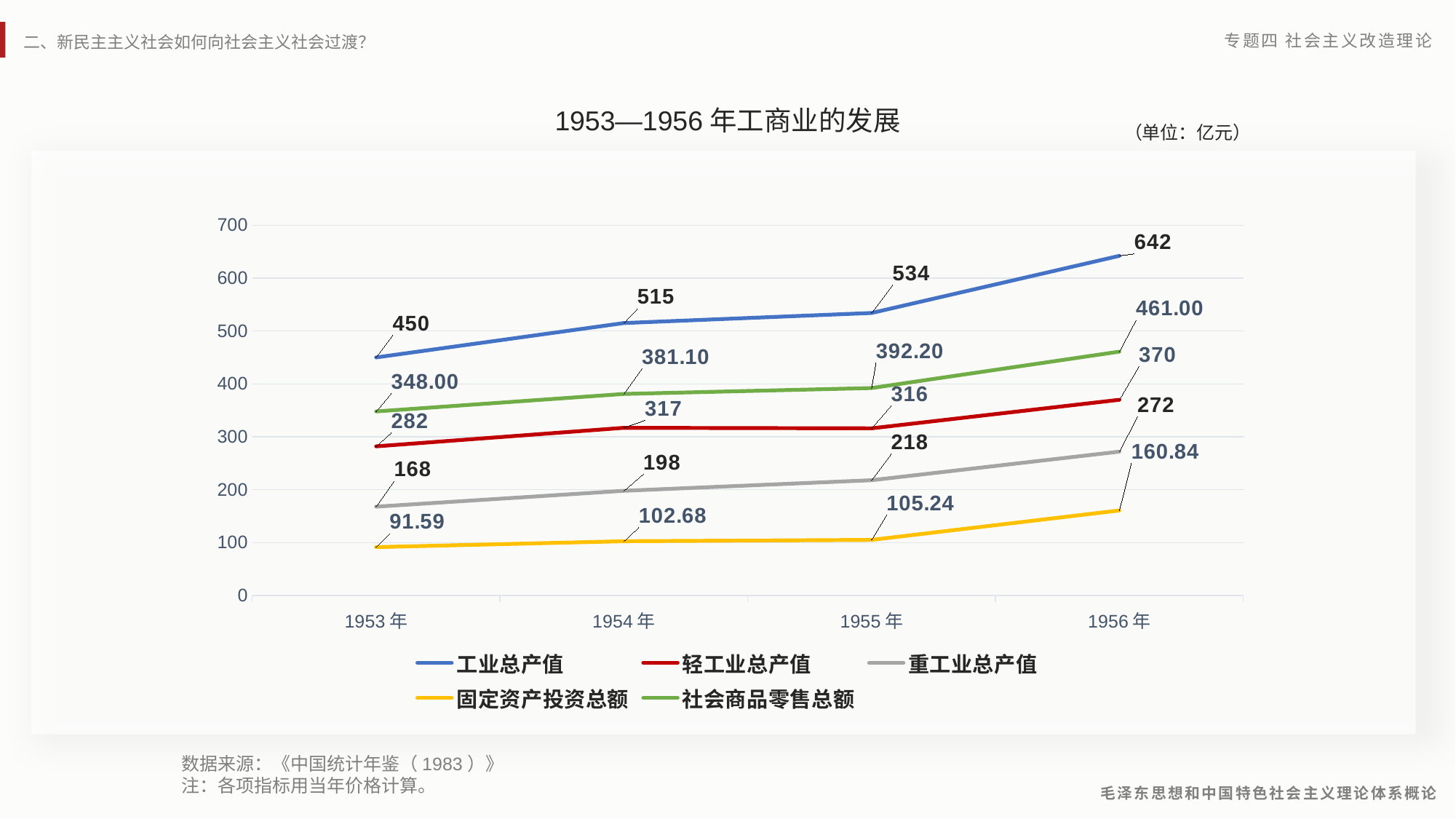

1953—1956年工商业的发展
（单位：亿元）

### Chart

| Category | 工业总产值 | 轻工业总产值 | 重工业总产值 | 固定资产投资总额 | 社会商品零售总额 |
|---|---|---|---|---|---|
| 1953年 | 450.0 | 282.0 | 168.0 | 91.59 | 348.0 |
| 1954年 | 515.0 | 317.0 | 198.0 | 102.68 | 381.1 |
| 1955年 | 534.0 | 316.0 | 218.0 | 105.24 | 392.2 |
| 1956年 | 642.0 | 370.0 | 272.0 | 160.84 | 461.0 |
数据来源：《中国统计年鉴（1983）》
注：各项指标用当年价格计算。